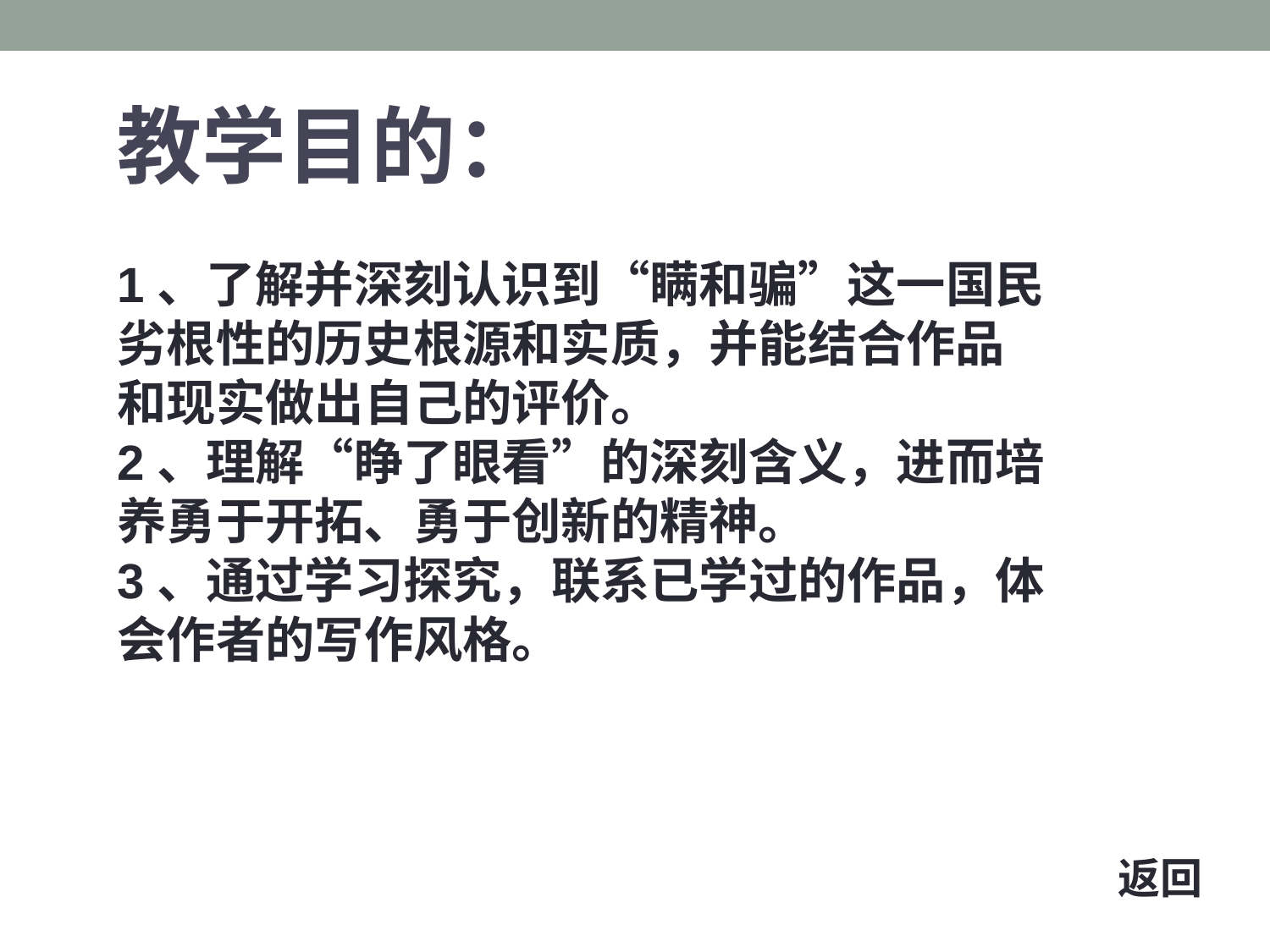

教学目的：

1、了解并深刻认识到“瞒和骗”这一国民劣根性的历史根源和实质，并能结合作品和现实做出自己的评价。
2、理解“睁了眼看”的深刻含义，进而培养勇于开拓、勇于创新的精神。
3、通过学习探究，联系已学过的作品，体会作者的写作风格。

返回